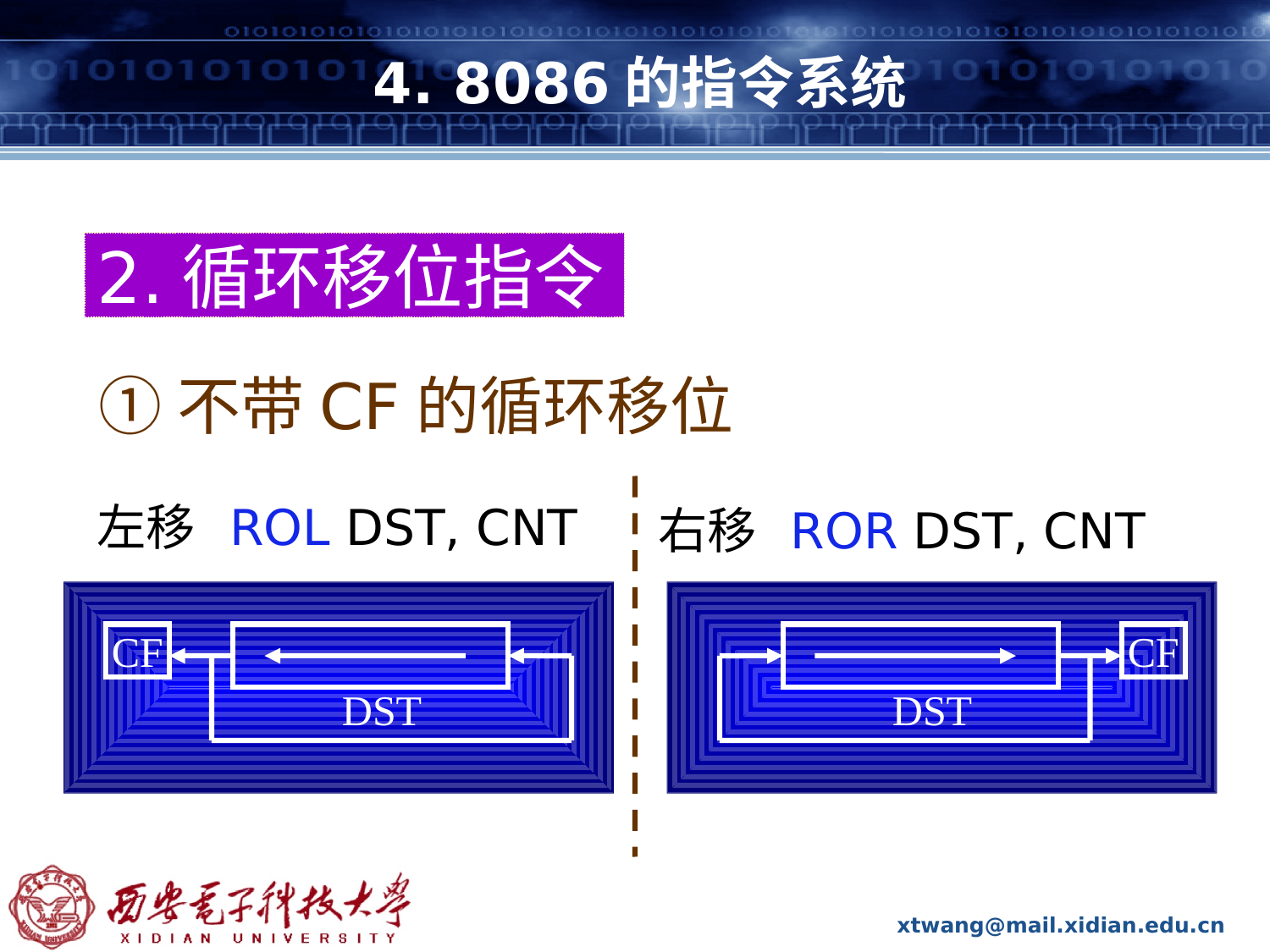

# 4. 8086的指令系统
2.循环移位指令
①不带CF的循环移位
左移  ROL DST, CNT

右移  ROR DST, CNT

CF

DST

CF
DST